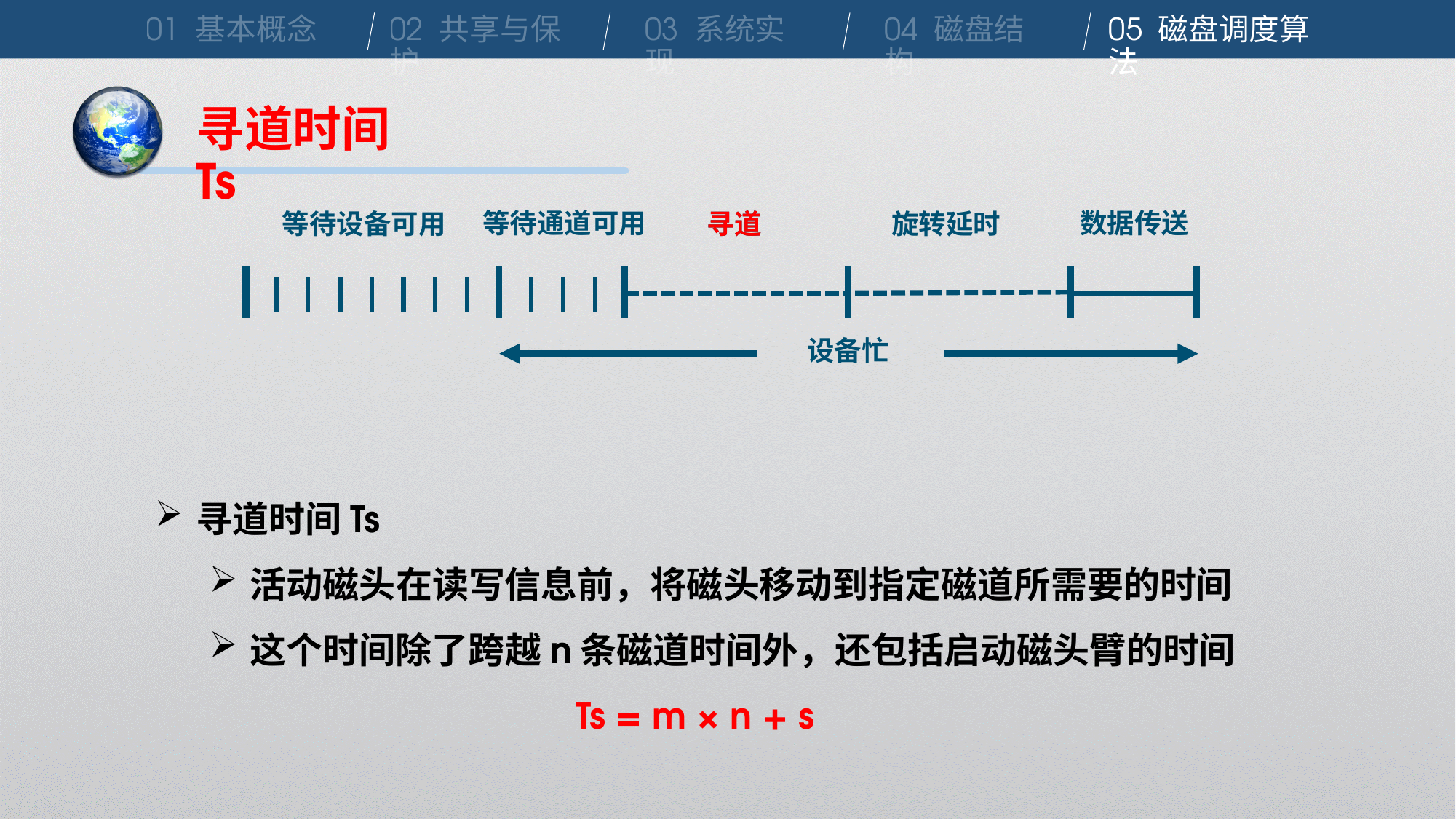

01 基本概念
02 共享与保护
03 系统实现
04 磁盘结构
05 磁盘调度算法
寻道时间Ts
等待通道可用
   数据传送
旋转延时
寻道
等待设备可用
寻道
设备忙
寻道时间Ts
活动磁头在读写信息前，将磁头移动到指定磁道所需要的时间
这个时间除了跨越n条磁道时间外，还包括启动磁头臂的时间
Ts = m × n + s